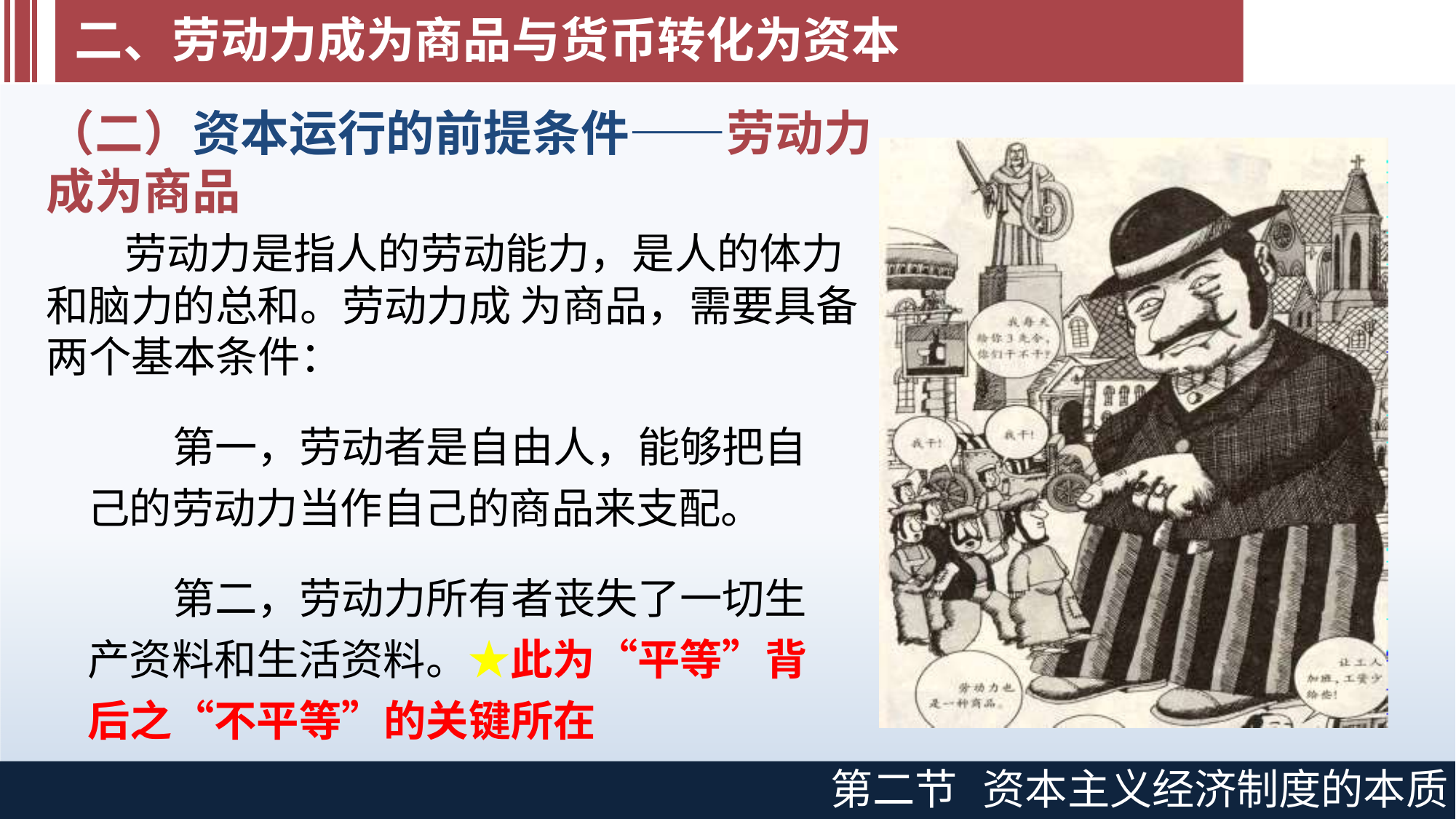

# 二、劳动力成为商品与货币转化为资本

（二）资本运行的前提条件——劳动力成为商品
      劳动力是指人的劳动能力，是人的体力和脑力的总和。劳动力成 为商品，需要具备两个基本条件：
第一，劳动者是自由人，能够把自己的劳动力当作自己的商品来支配。
第二，劳动力所有者丧失了一切生产资料和生活资料。★此为“平等”背后之“不平等”的关键所在

第二节
资本主义经济制度的本质